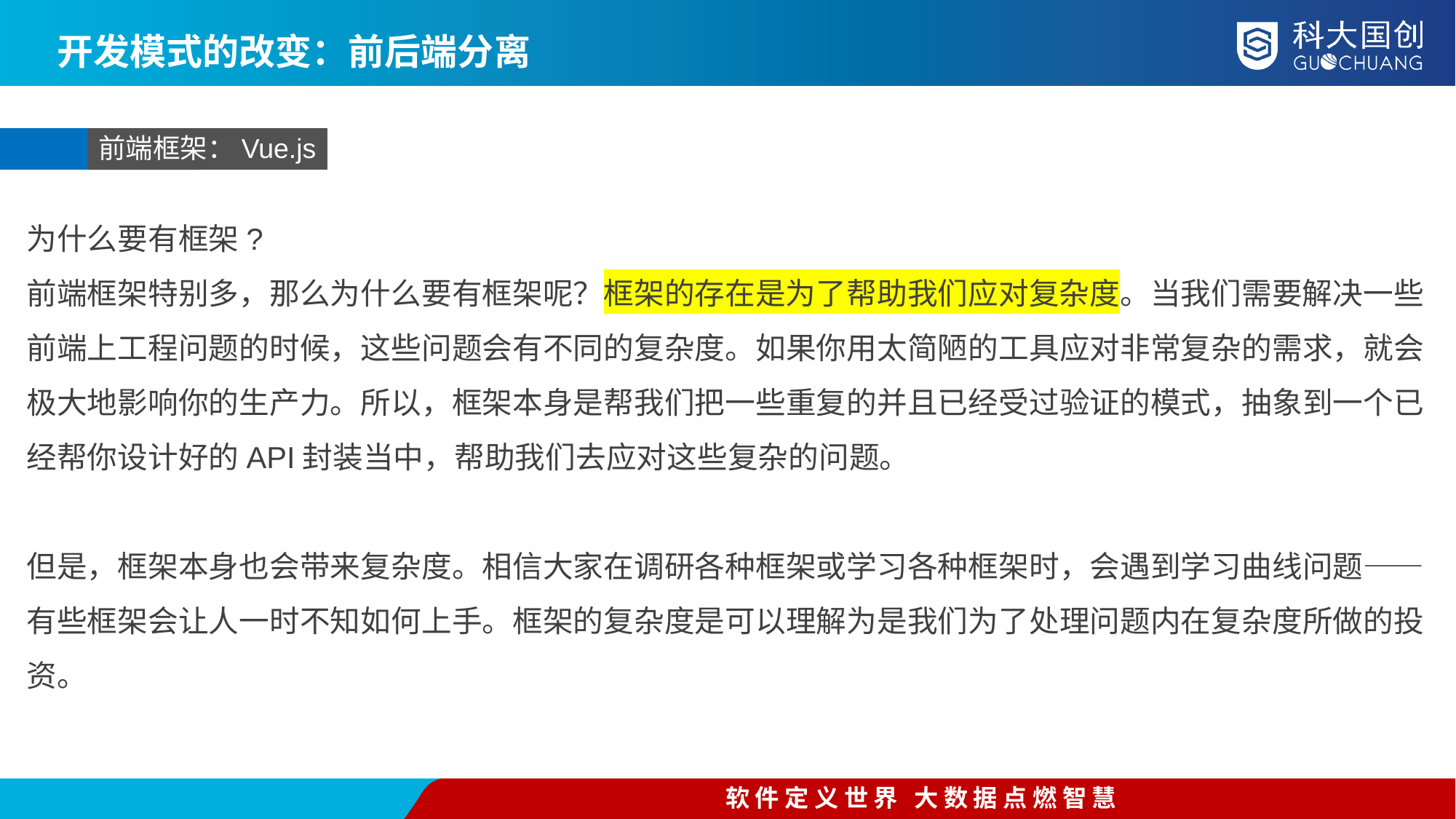

开发模式的改变：前后端分离
前端框架：Vue.js

为什么要有框架?
前端框架特别多，那么为什么要有框架呢？框架的存在是为了帮助我们应对复杂度。当我们需要解决一些前端上工程问题的时候，这些问题会有不同的复杂度。如果你用太简陋的工具应对非常复杂的需求，就会极大地影响你的生产力。所以，框架本身是帮我们把一些重复的并且已经受过验证的模式，抽象到一个已经帮你设计好的API封装当中，帮助我们去应对这些复杂的问题。

但是，框架本身也会带来复杂度。相信大家在调研各种框架或学习各种框架时，会遇到学习曲线问题——有些框架会让人一时不知如何上手。框架的复杂度是可以理解为是我们为了处理问题内在复杂度所做的投资。